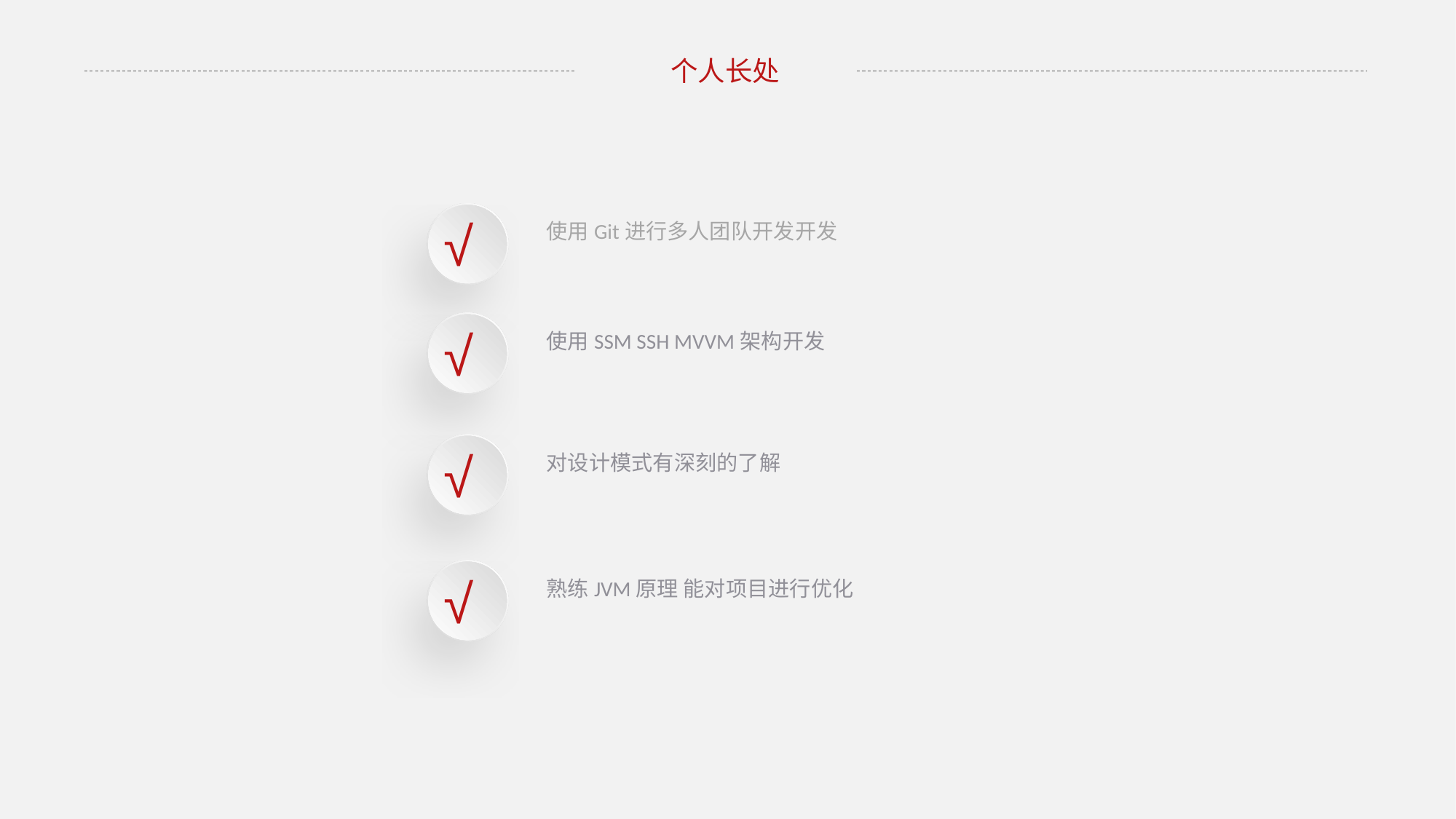

个人长处

√
使用Git进行多人团队开发开发

√
使用SSM SSH MVVM架构开发

√
对设计模式有深刻的了解

√
熟练JVM原理 能对项目进行优化